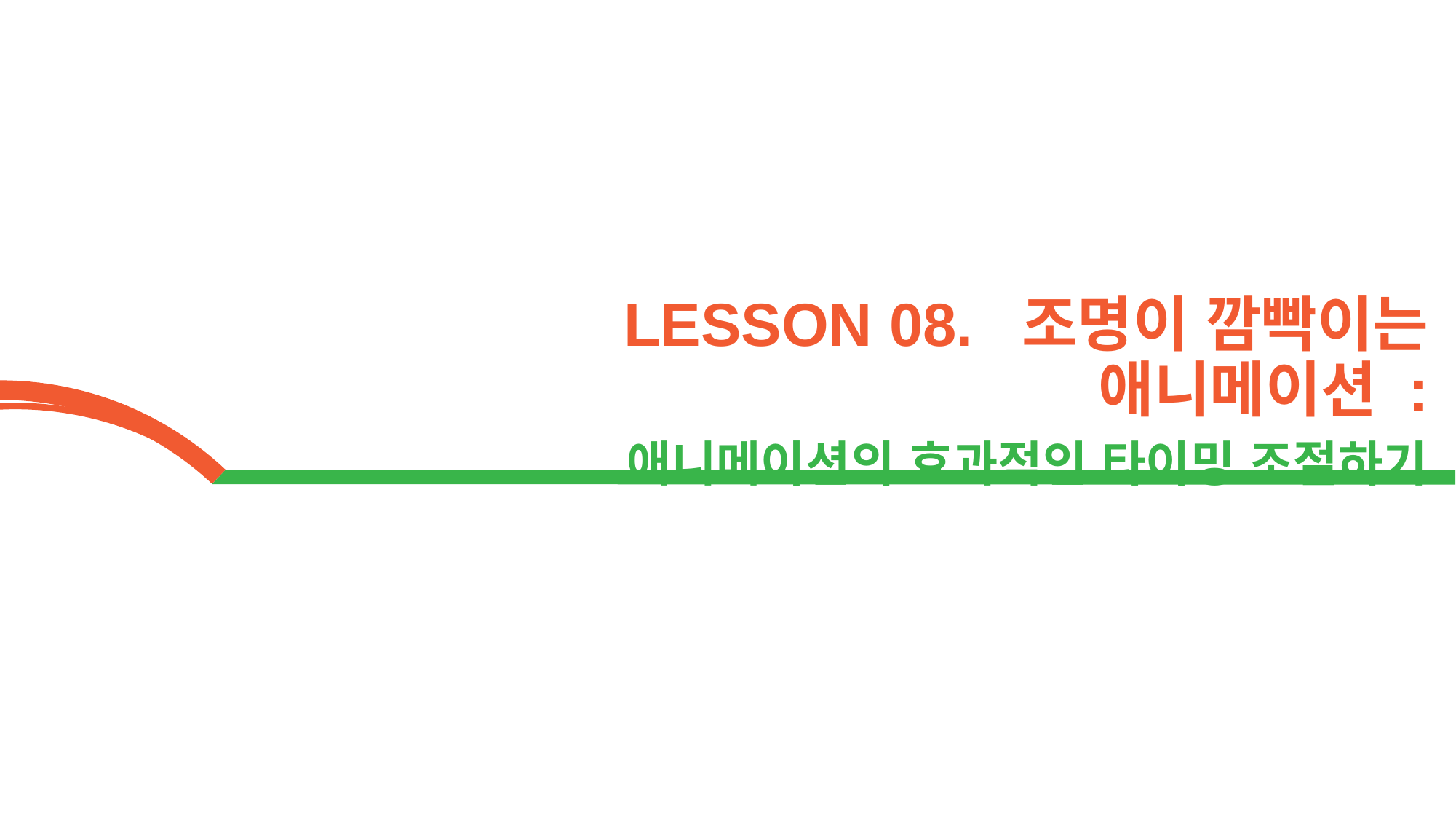

LESSON 08.  조명이 깜빡이는 애니메이션 :
애니메이션의 효과적인 타이밍 조절하기